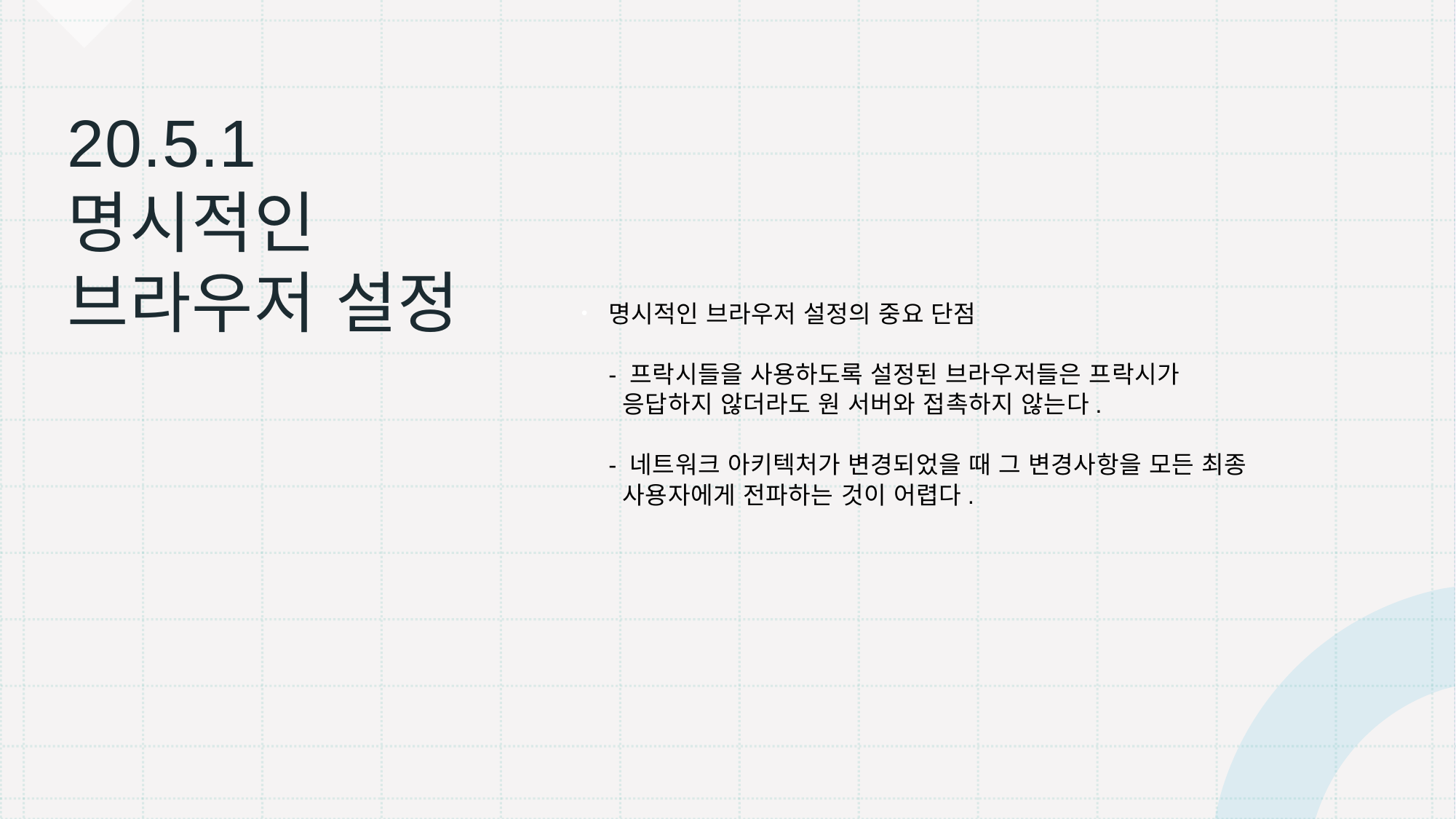

명시적인 브라우저 설정의 중요 단점
- 프락시들을 사용하도록 설정된 브라우저들은 프락시가
  응답하지 않더라도 원 서버와 접촉하지 않는다.
- 네트워크 아키텍처가 변경되었을 때 그 변경사항을 모든 최종
  사용자에게 전파하는 것이 어렵다.

# 20.5.1 명시적인 브라우저 설정